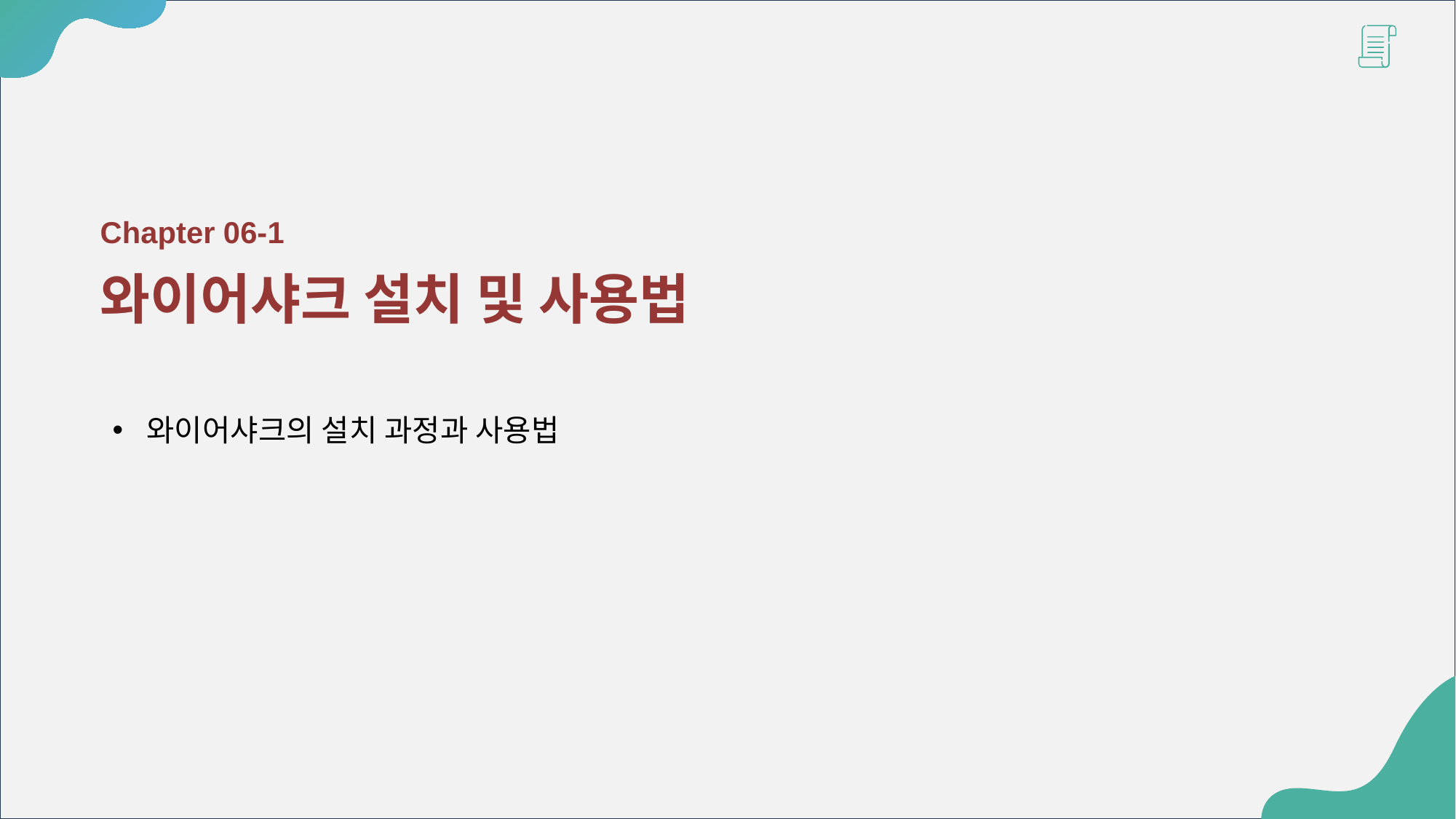

Chapter 06-1
와이어샤크 설치 및 사용법
와이어샤크의 설치 과정과 사용법